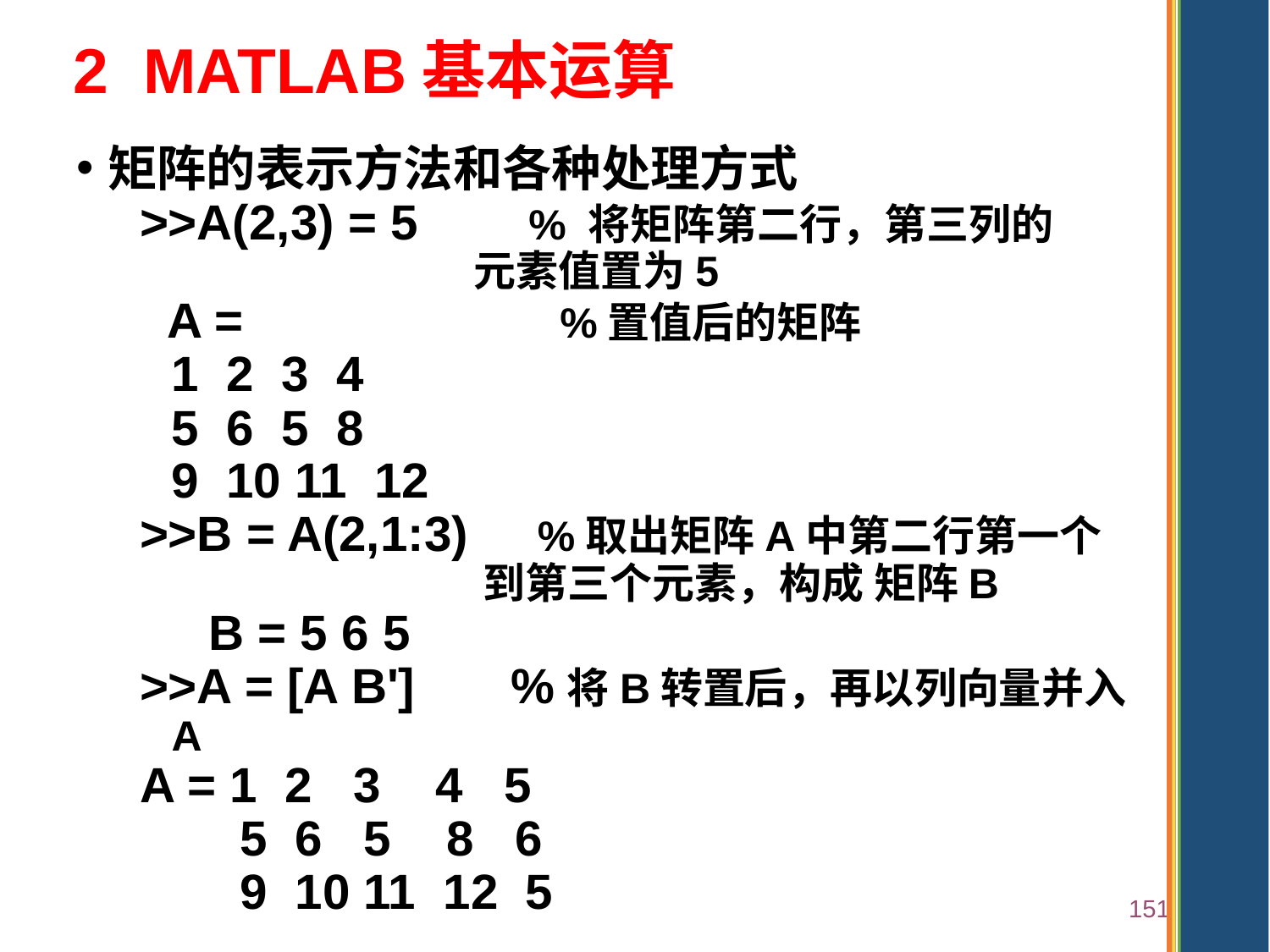

# 2  MATLAB基本运算
矩阵的表示方法和各种处理方式
>>A(2,3) = 5        % 将矩阵第二行，第三列的
                                  元素值置为5
  A =                       %置值后的矩阵
	1  2  3  4
	5  6  5  8
	9  10 11  12
>>B = A(2,1:3)     %取出矩阵A中第二行第一个
                                   到第三个元素，构成 矩阵B
     B = 5 6 5
>>A = [A B']       %将B转置后，再以列向量并入A
A = 1  2   3    4   5
	     5  6   5    8   6
	     9  10 11  12  5
151